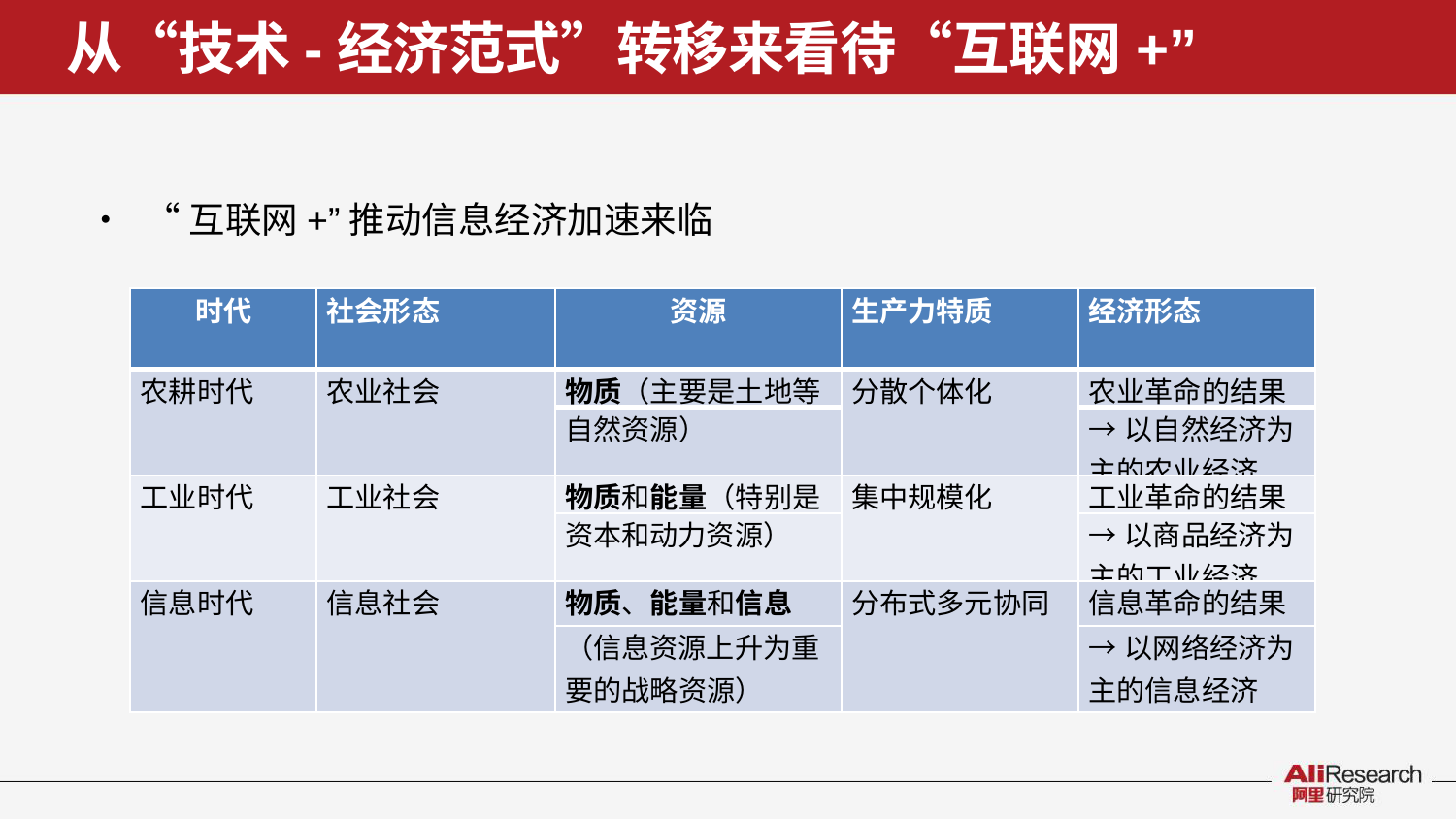

从“技术-经济范式”转移来看待“互联网+”
•	“互联网+”推动信息经济加速来临
| 时代 | 社会形态 | 资源 | 生产力特质 | 经济形态 |
| --- | --- | --- | --- | --- |
| 农耕时代 | 农业社会 | 物质（主要是土地等 | 分散个体化 | 农业革命的结果 |
|  |  | 自然资源） |  | →以自然经济为 主的农业经济 |
| 工业时代 | 工业社会 | 物质和能量（特别是 | 集中规模化 | 工业革命的结果 |
|  |  | 资本和动力资源） |  | →以商品经济为 主的工业经济 |
| 信息时代 | 信息社会 | 物质、能量和信息 | 分布式多元协同 | 信息革命的结果 |
|  |  | （信息资源上升为重 |  | →以网络经济为 |
|  |  | 要的战略资源） |  | 主的信息经济 |